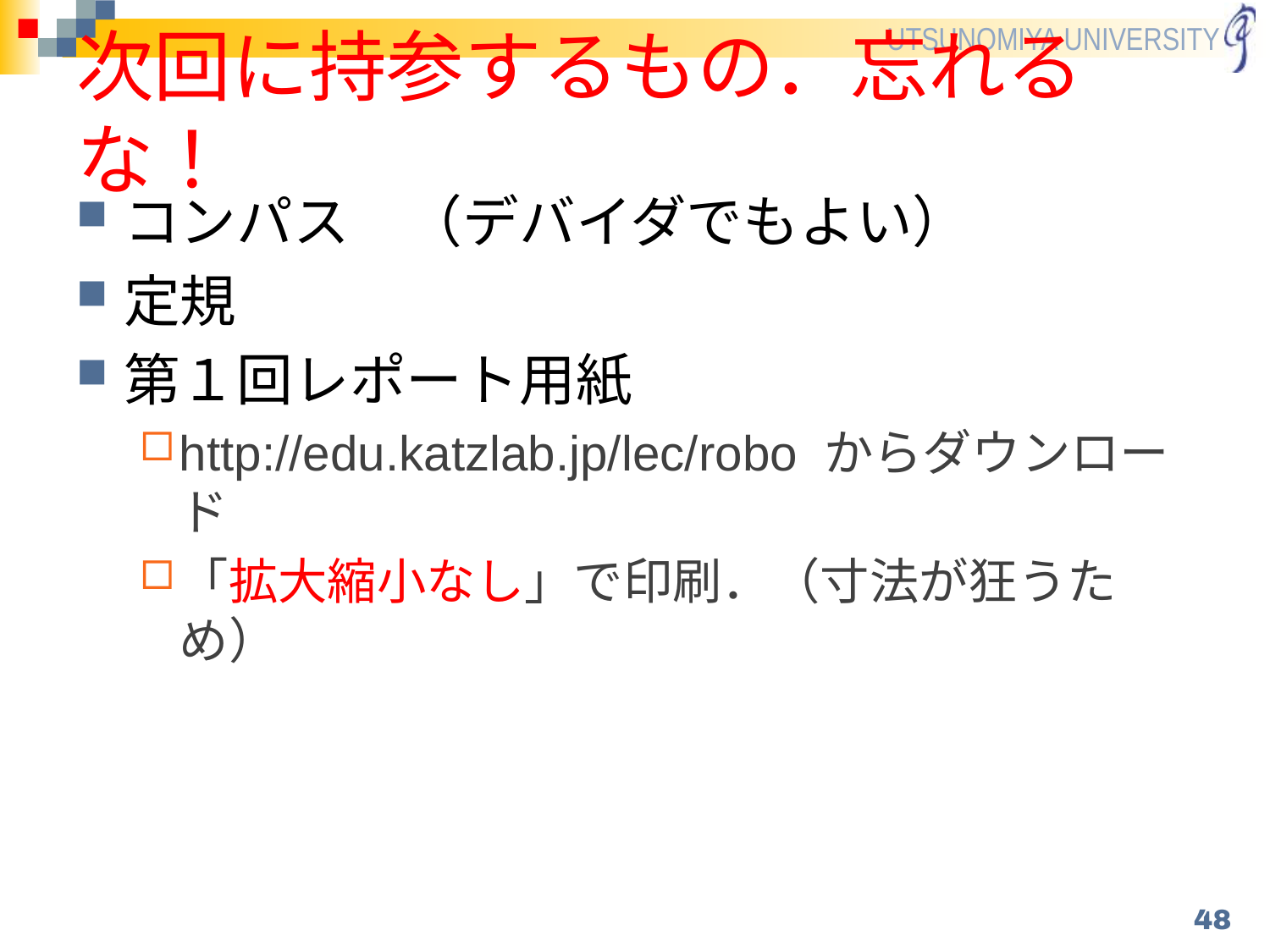

# 次回に持参するもの．忘れるな！
コンパス　（デバイダでもよい）
定規
第１回レポート用紙
http://edu.katzlab.jp/lec/robo からダウンロード
「拡大縮小なし」で印刷．（寸法が狂うため）

48